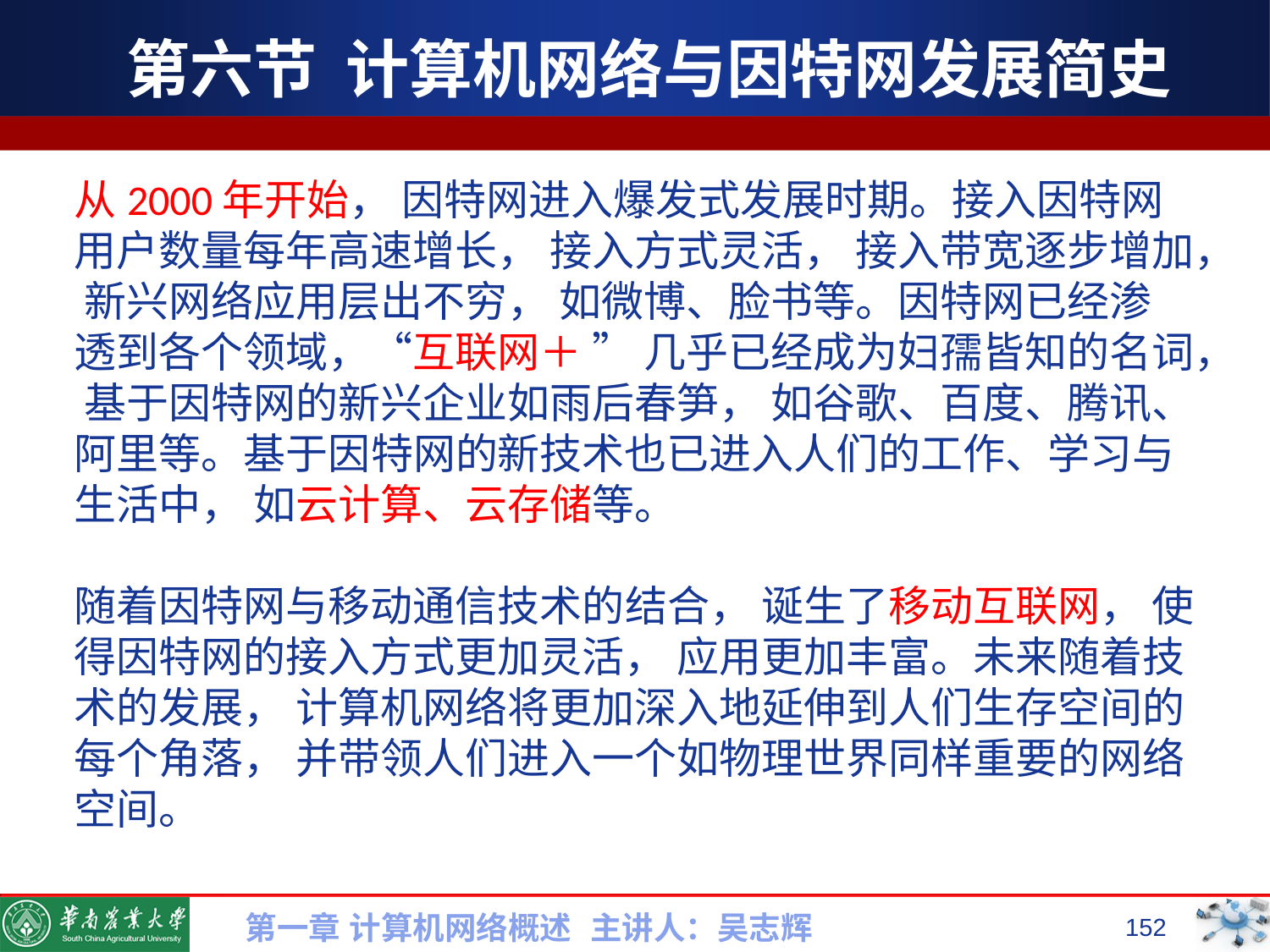

# 第六节  计算机网络与因特网发展简史
从2000年开始， 因特网进入爆发式发展时期。接入因特网用户数量每年高速增长， 接入方式灵活， 接入带宽逐步增加， 新兴网络应用层出不穷， 如微博、脸书等。因特网已经渗
透到各个领域，“互联网＋ ” 几乎已经成为妇孺皆知的名词， 基于因特网的新兴企业如雨后春笋， 如谷歌、百度、腾讯、阿里等。基于因特网的新技术也已进入人们的工作、学习与生活中， 如云计算、云存储等。

随着因特网与移动通信技术的结合， 诞生了移动互联网， 使得因特网的接入方式更加灵活， 应用更加丰富。未来随着技术的发展， 计算机网络将更加深入地延伸到人们生存空间的
每个角落， 并带领人们进入一个如物理世界同样重要的网络空间。
第一章 计算机网络概述  主讲人：吴志辉
152